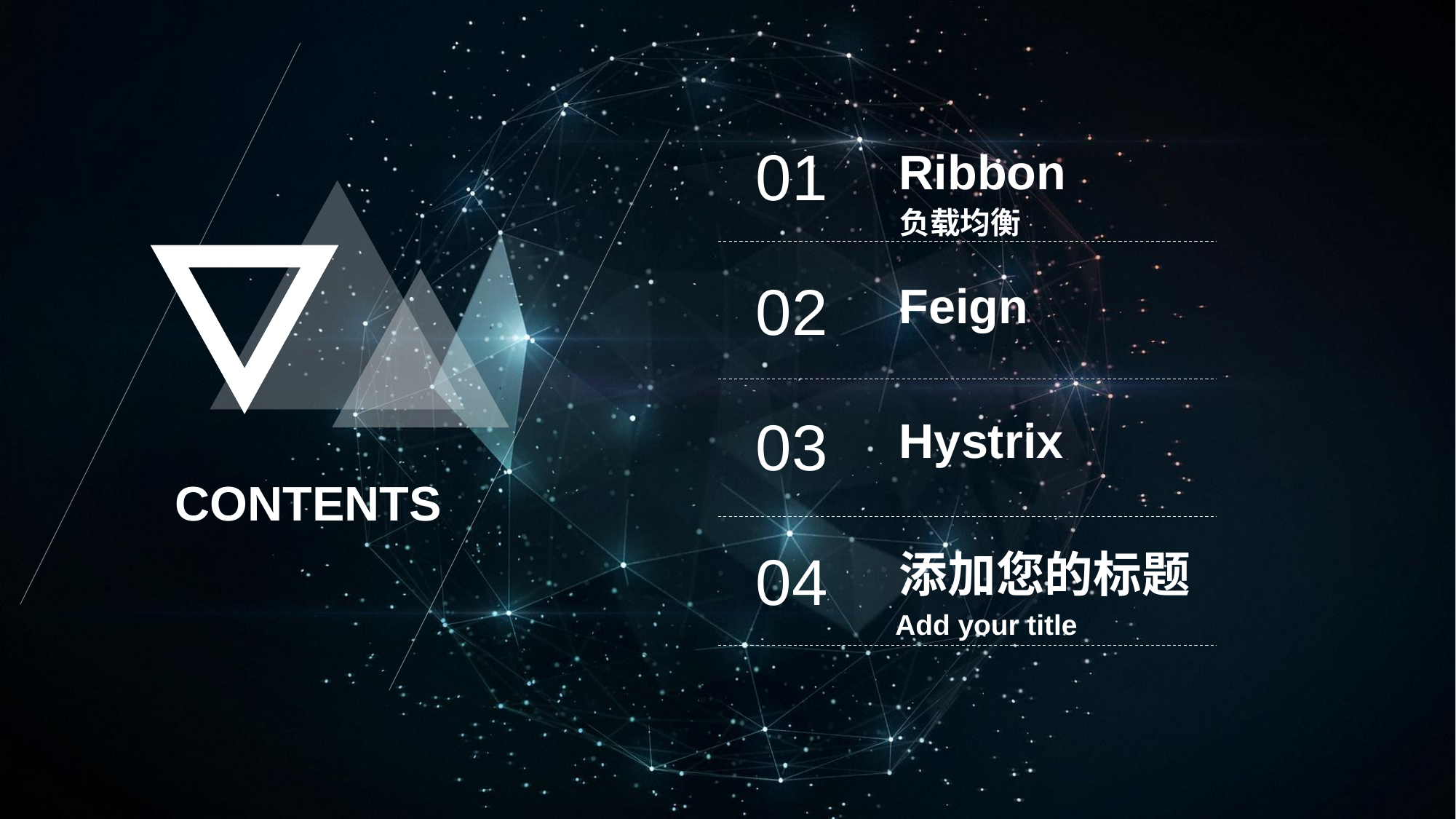

01
Ribbon

负载均衡

02

Feign
03
Hystrix
CONTENTS
04
添加您的标题
Add your title